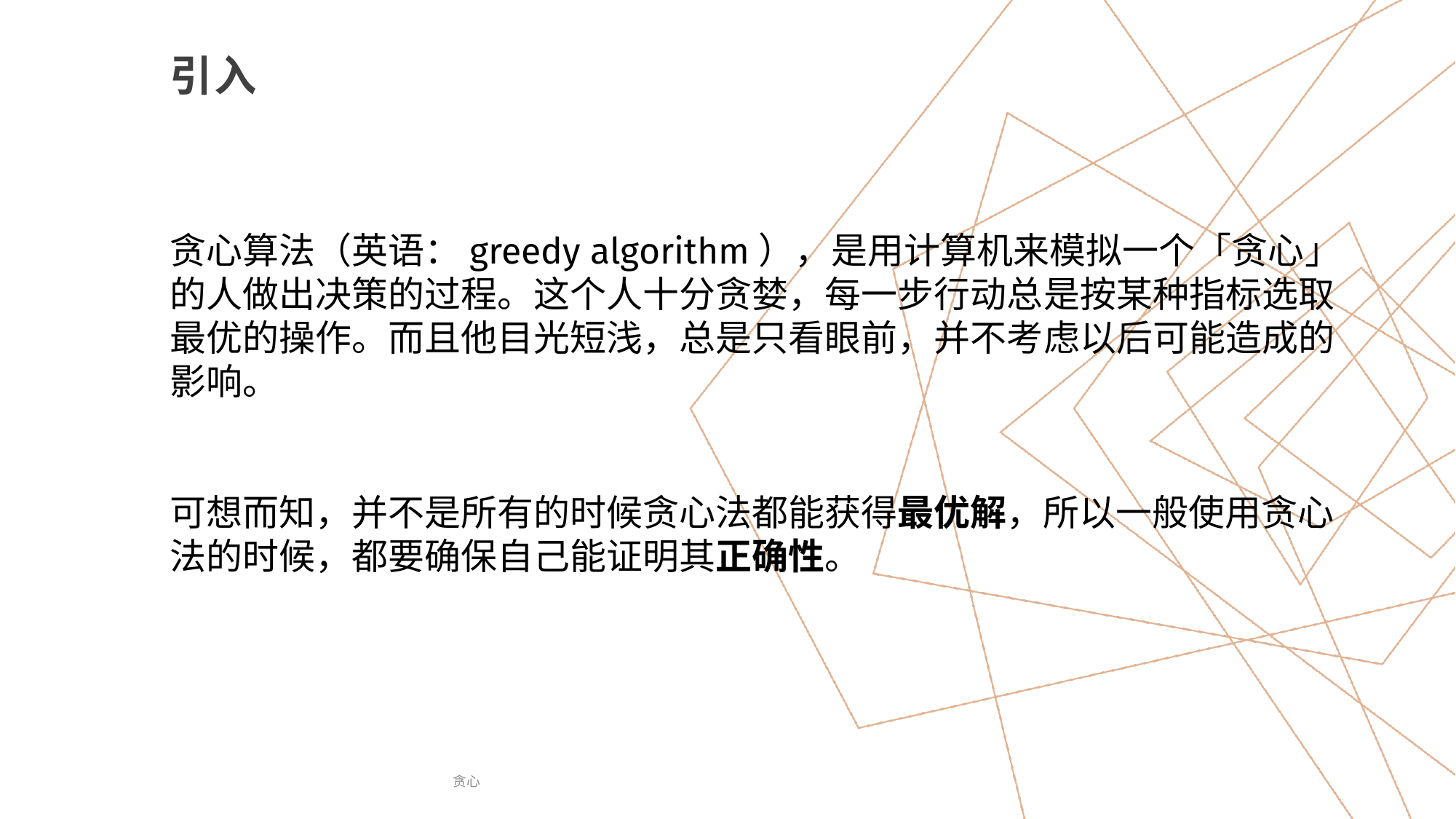

# 引入
贪心算法（英语：greedy algorithm），是用计算机来模拟一个「贪心」的人做出决策的过程。这个人十分贪婪，每一步行动总是按某种指标选取最优的操作。而且他目光短浅，总是只看眼前，并不考虑以后可能造成的影响。

可想而知，并不是所有的时候贪心法都能获得最优解，所以一般使用贪心法的时候，都要确保自己能证明其正确性。
贪心
2